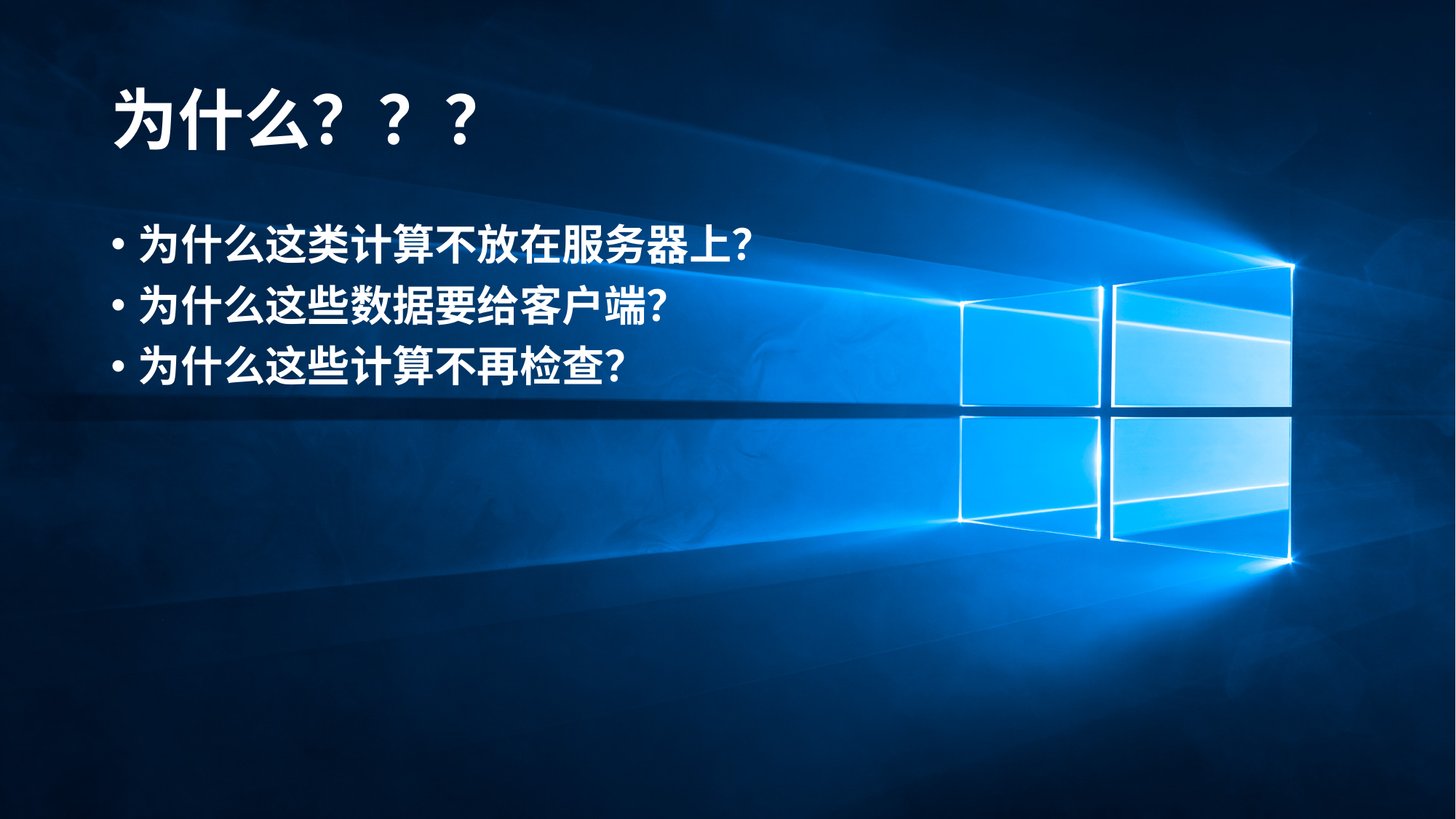

# 为什么？？？
为什么这类计算不放在服务器上？
为什么这些数据要给客户端？
为什么这些计算不再检查？